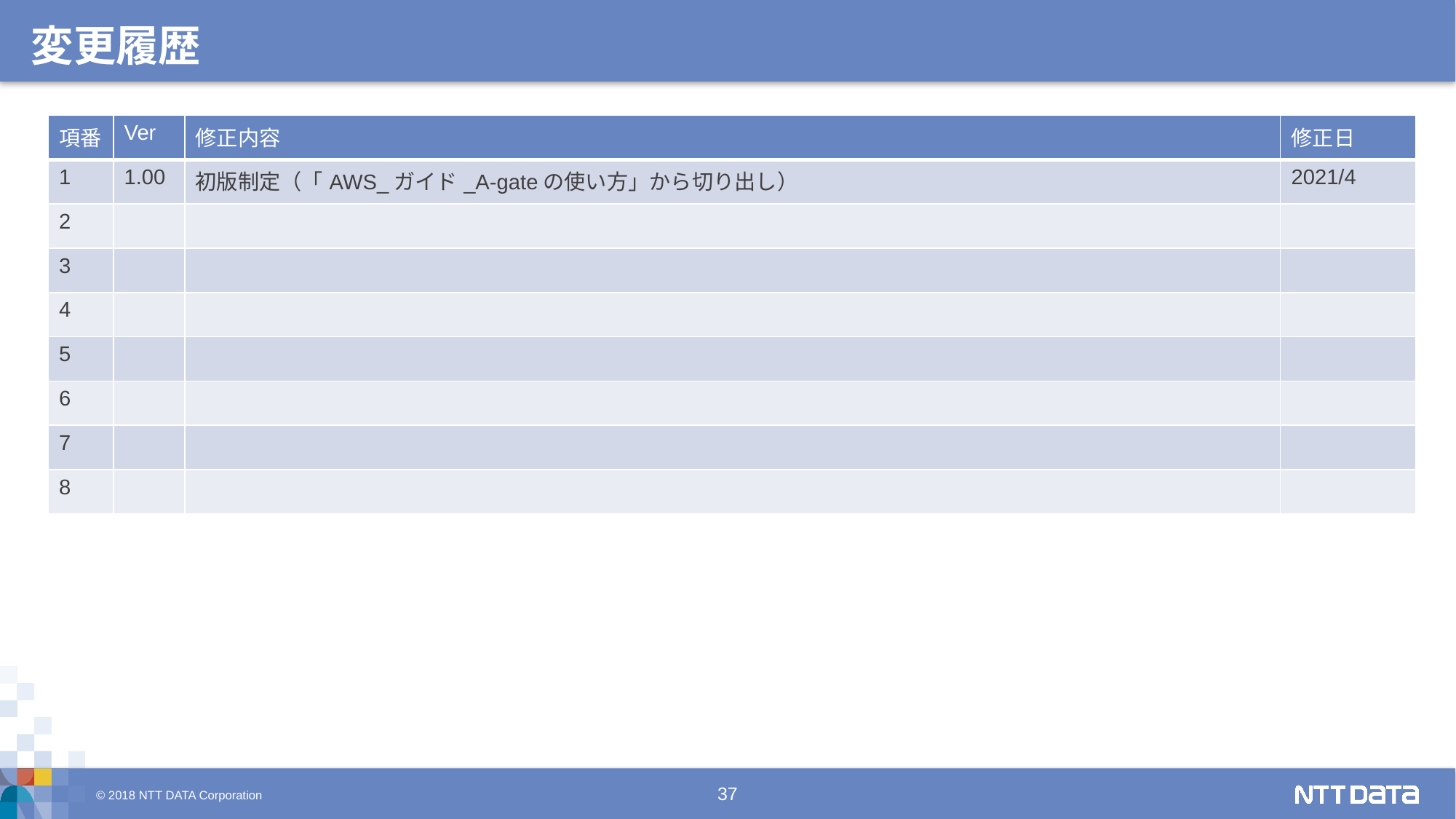

変更履歴
| 項番 | Ver | 修正内容 | 修正日 |
| --- | --- | --- | --- |
| 1 | 1.00 | 初版制定（「AWS\_ガイド\_A-gateの使い方」から切り出し） | 2021/4 |
| 2 |  |  |  |
| 3 |  |  |  |
| 4 |  |  |  |
| 5 |  |  |  |
| 6 |  |  |  |
| 7 |  |  |  |
| 8 |  |  |  |